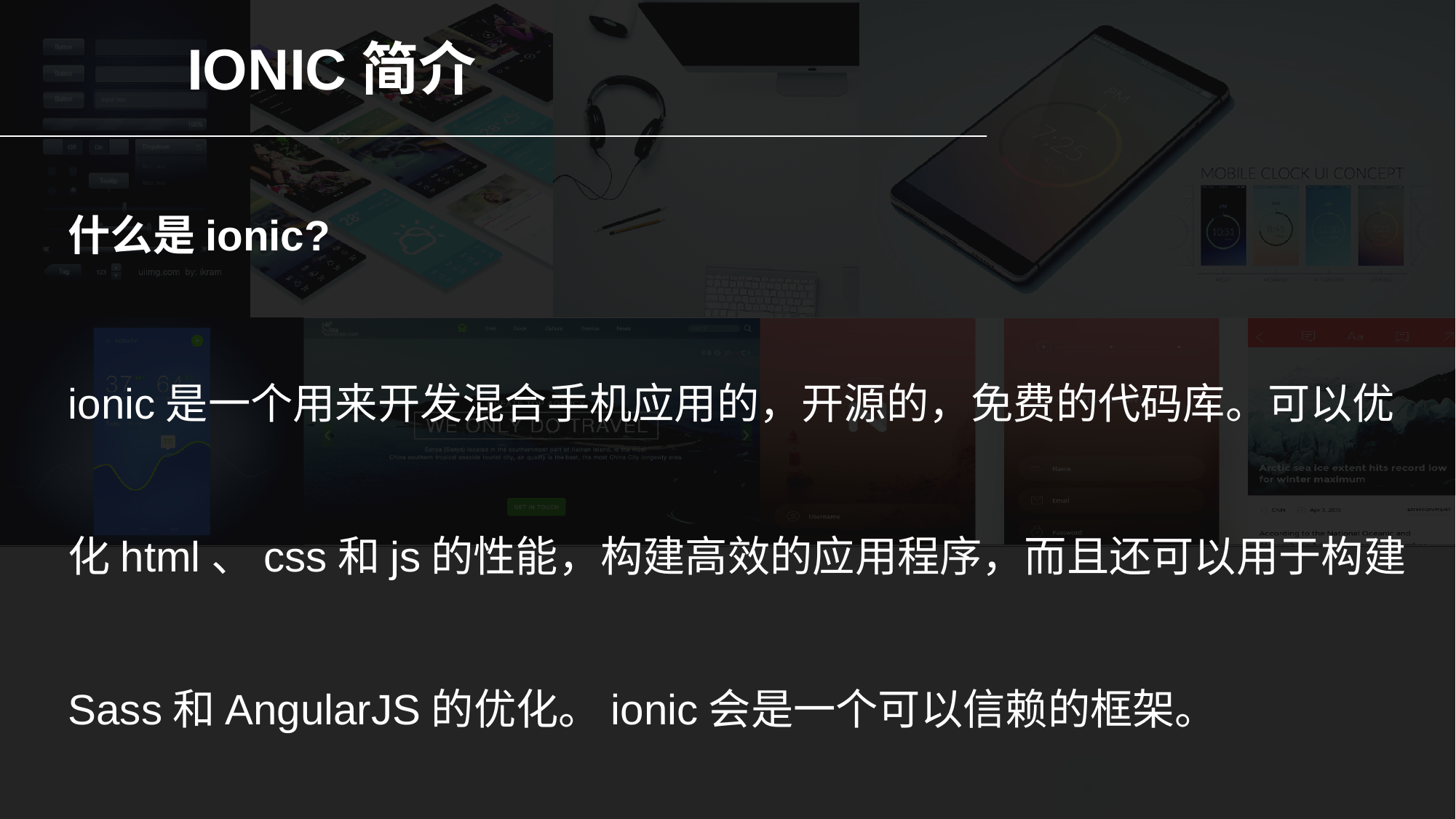

IONIC简介
什么是ionic?
ionic是一个用来开发混合手机应用的，开源的，免费的代码库。可以优化html、css和js的性能，构建高效的应用程序，而且还可以用于构建Sass和AngularJS的优化。ionic会是一个可以信赖的框架。